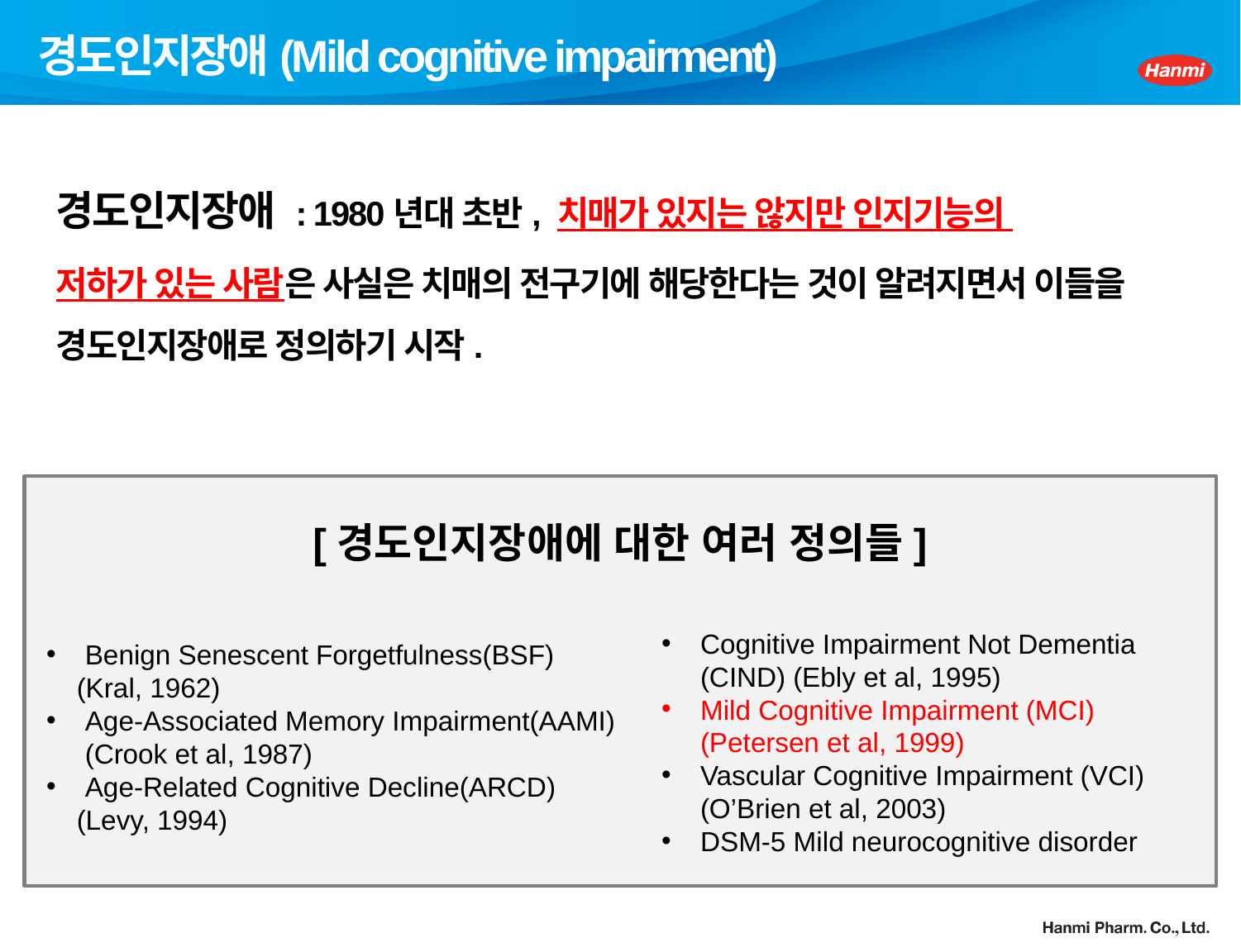

# 경도인지장애(Mild cognitive impairment)
경도인지장애 : 1980년대 초반, 치매가 있지는 않지만 인지기능의
저하가 있는 사람은 사실은 치매의 전구기에 해당한다는 것이 알려지면서 이들을 경도인지장애로 정의하기 시작.

[경도인지장애에 대한 여러 정의들]
Cognitive Impairment Not Dementia (CIND) (Ebly et al, 1995)
Mild Cognitive Impairment (MCI) (Petersen et al, 1999)
Vascular Cognitive Impairment (VCI) (O’Brien et al, 2003)
DSM-5 Mild neurocognitive disorder
Benign Senescent Forgetfulness(BSF)
    (Kral, 1962)
Age-Associated Memory Impairment(AAMI) (Crook et al, 1987)
Age-Related Cognitive Decline(ARCD)
    (Levy, 1994)